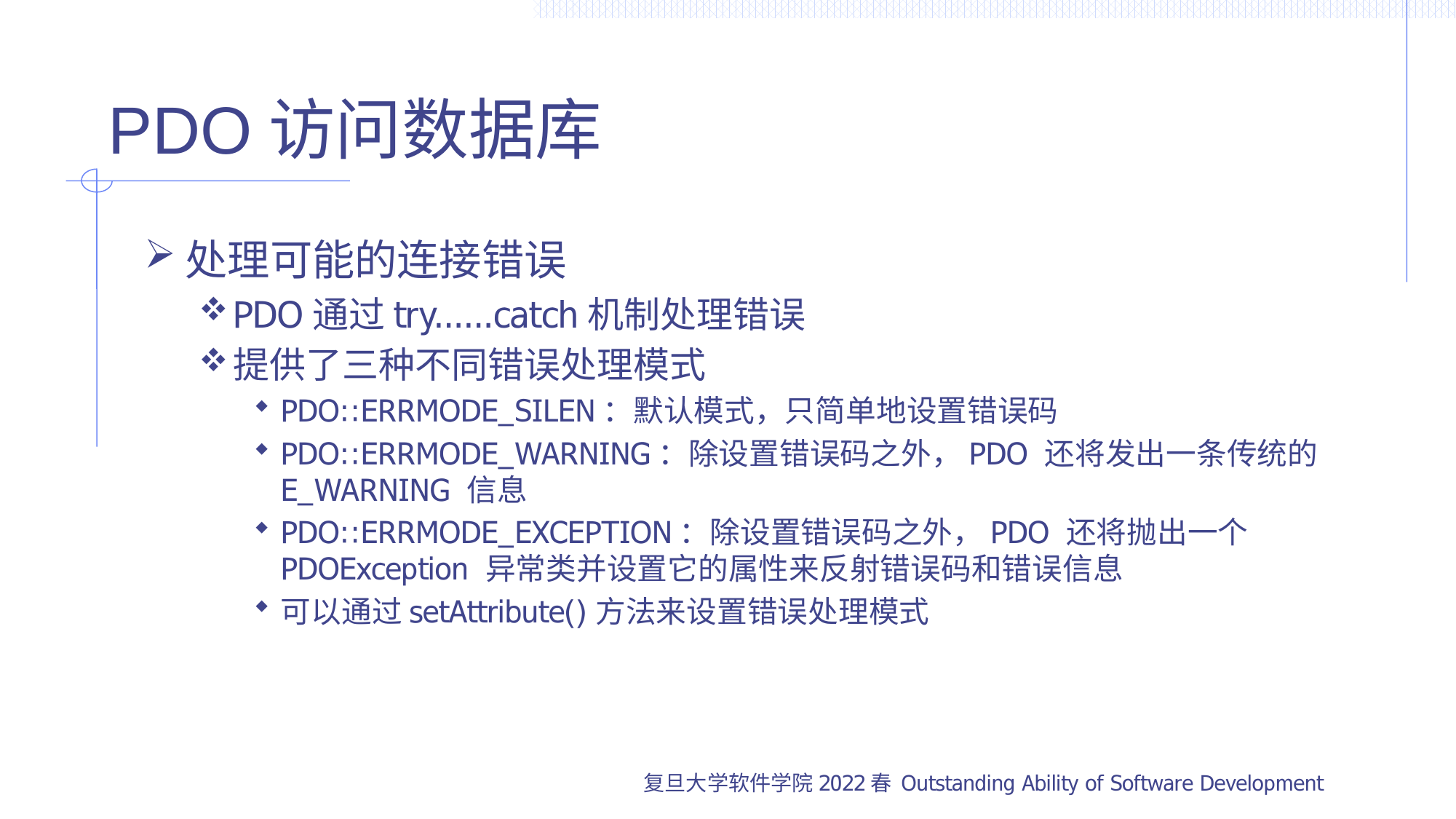

# PDO访问数据库
处理可能的连接错误
PDO通过try……catch机制处理错误
提供了三种不同错误处理模式
PDO::ERRMODE_SILEN：默认模式，只简单地设置错误码
PDO::ERRMODE_WARNING：除设置错误码之外，PDO 还将发出一条传统的 E_WARNING 信息
PDO::ERRMODE_EXCEPTION：除设置错误码之外，PDO 还将抛出一个 PDOException 异常类并设置它的属性来反射错误码和错误信息
可以通过setAttribute()方法来设置错误处理模式